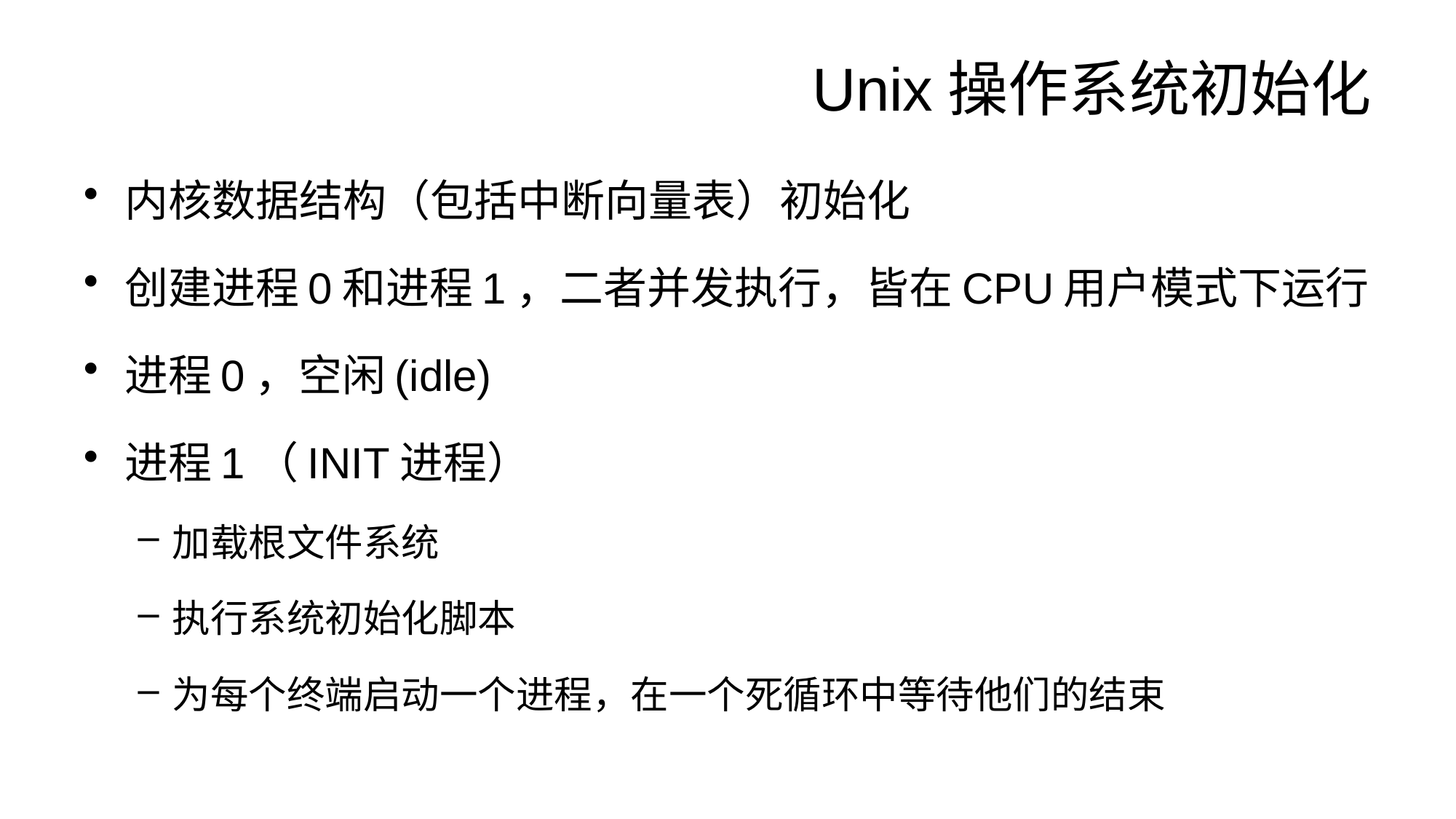

# Unix操作系统初始化
内核数据结构（包括中断向量表）初始化
创建进程0和进程1，二者并发执行，皆在CPU用户模式下运行
进程0，空闲(idle)
进程1（INIT进程）
加载根文件系统
执行系统初始化脚本
为每个终端启动一个进程，在一个死循环中等待他们的结束